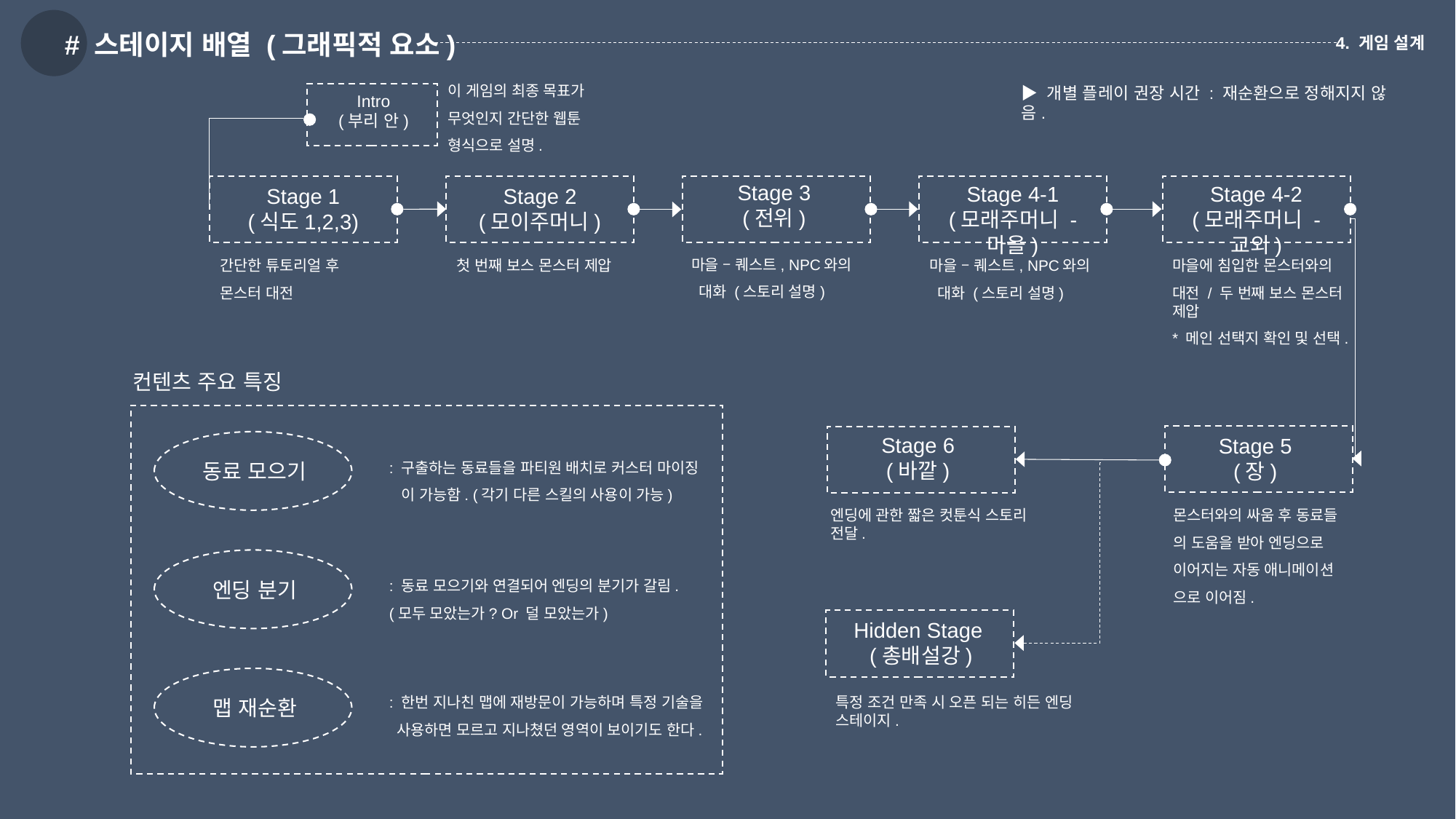

# 스테이지 배열 (그래픽적 요소)
4. 게임 설계
이 게임의 최종 목표가
무엇인지 간단한 웹툰
형식으로 설명.
▶ 개별 플레이 권장 시간 : 재순환으로 정해지지 않음.

Intro
(부리 안)

Stage 3
(전위)
Stage 4-1
(모래주머니 - 마을)
Stage 4-2
(모래주머니 - 교외)

Stage 1
(식도1,2,3)
Stage 2
(모이주머니)

마을 – 퀘스트, NPC와의
 대화 (스토리 설명)
간단한 튜토리얼 후
몬스터 대전
첫 번째 보스 몬스터 제압
마을 – 퀘스트, NPC와의
 대화 (스토리 설명)
마을에 침입한 몬스터와의
대전 / 두 번째 보스 몬스터 제압
* 메인 선택지 확인 및 선택.
컨텐츠 주요 특징

Stage 6
(바깥)

Stage 5
(장)

: 구출하는 동료들을 파티원 배치로 커스터 마이징
  이 가능함. (각기 다른 스킬의 사용이 가능)

동료 모으기

엔딩에 관한 짧은 컷툰식 스토리 전달.
몬스터와의 싸움 후 동료들
의 도움을 받아 엔딩으로
이어지는 자동 애니메이션
으로 이어짐.

: 동료 모으기와 연결되어 엔딩의 분기가 갈림.
(모두 모았는가? Or 덜 모았는가)
엔딩 분기

Hidden Stage
(총배설강)

: 한번 지나친 맵에 재방문이 가능하며 특정 기술을
 사용하면 모르고 지나쳤던 영역이 보이기도 한다.
특정 조건 만족 시 오픈 되는 히든 엔딩 스테이지.
맵 재순환